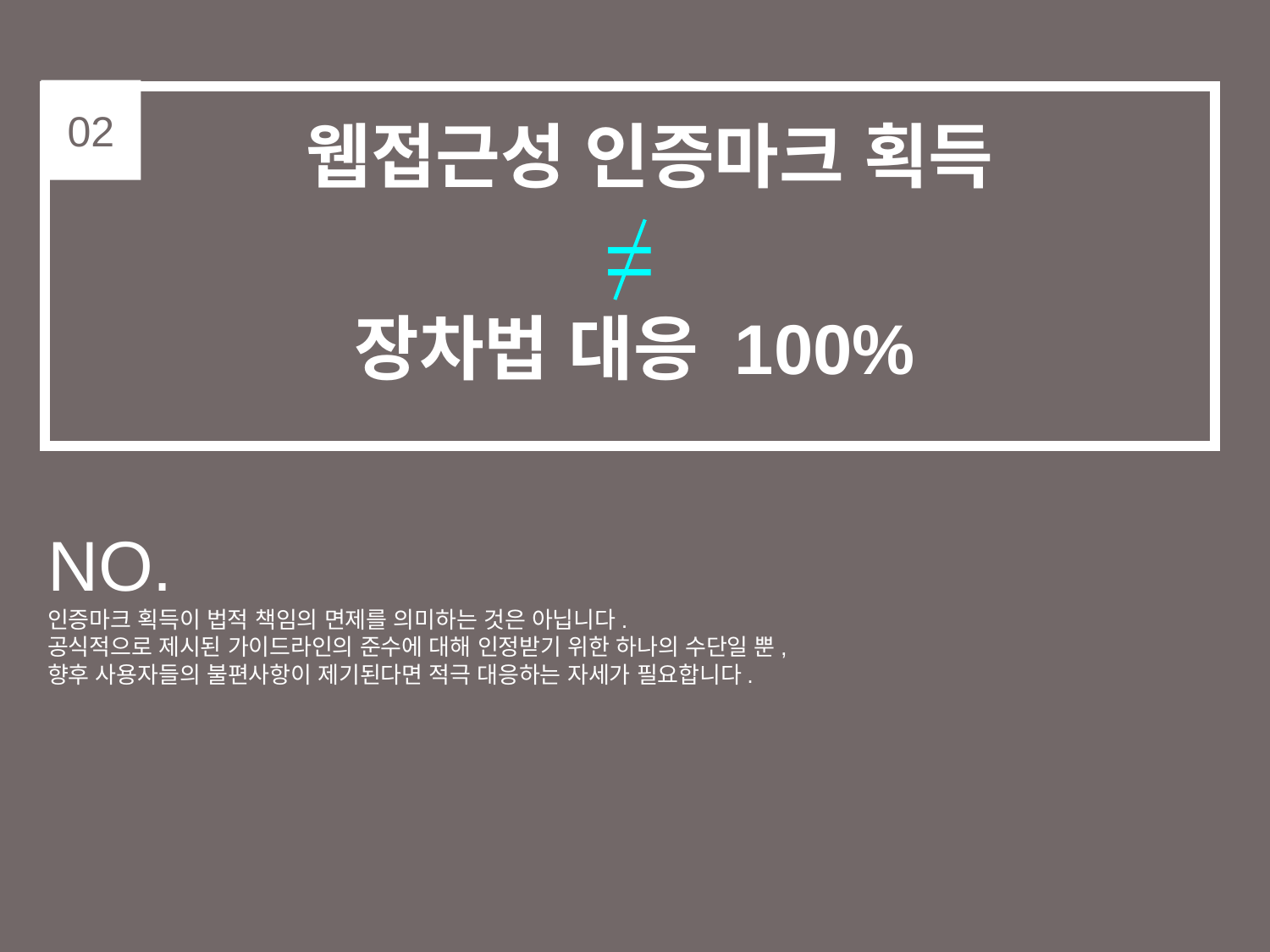

02

웹접근성 인증마크 획득
=
장차법 대응 100%
NO.
인증마크 획득이 법적 책임의 면제를 의미하는 것은 아닙니다.
공식적으로 제시된 가이드라인의 준수에 대해 인정받기 위한 하나의 수단일 뿐,
향후 사용자들의 불편사항이 제기된다면 적극 대응하는 자세가 필요합니다.